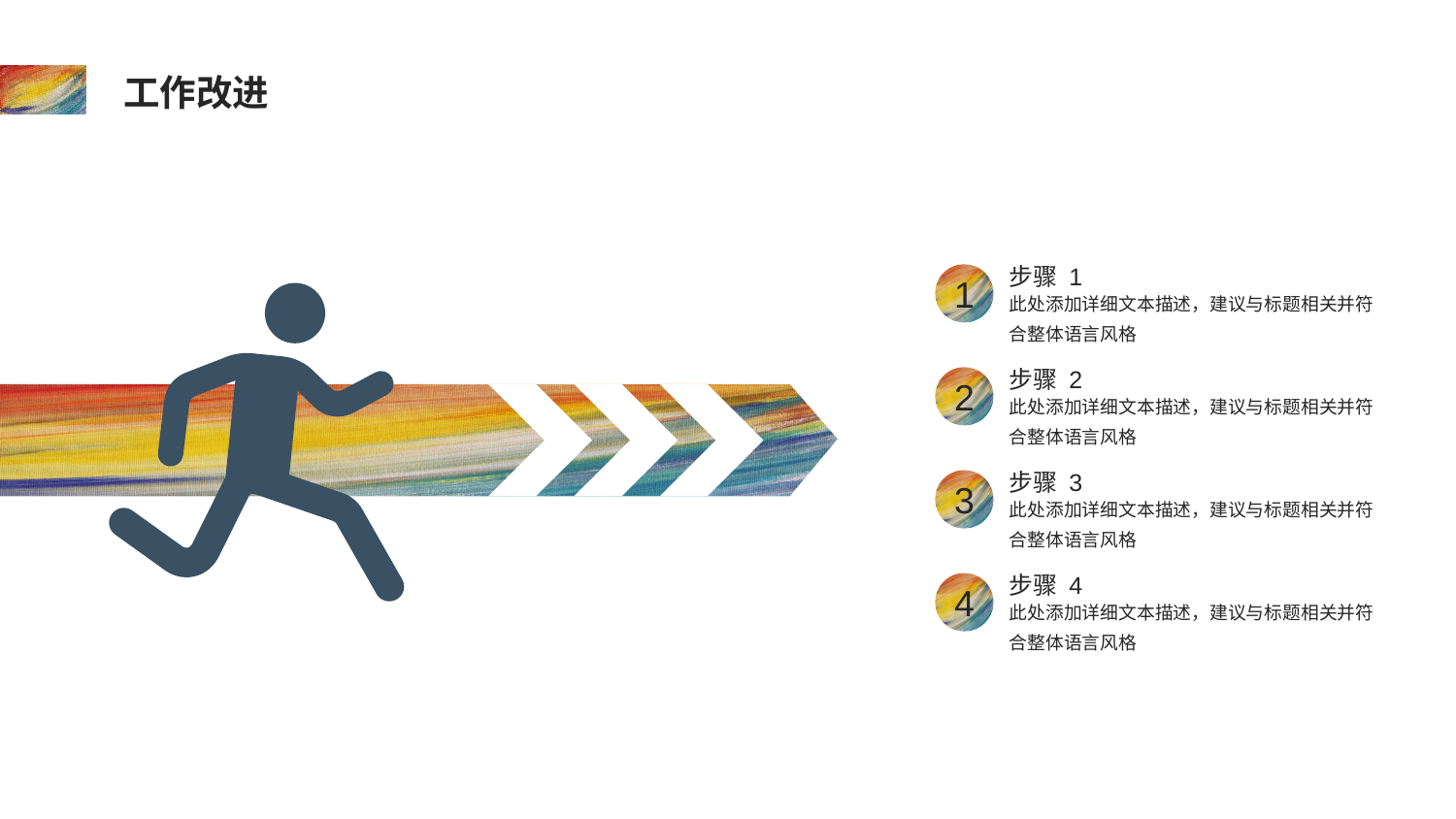

工作改进
步骤 1
此处添加详细文本描述，建议与标题相关并符合整体语言风格
1

步骤 2
此处添加详细文本描述，建议与标题相关并符合整体语言风格
2

步骤 3
此处添加详细文本描述，建议与标题相关并符合整体语言风格
3
步骤 4
此处添加详细文本描述，建议与标题相关并符合整体语言风格
4